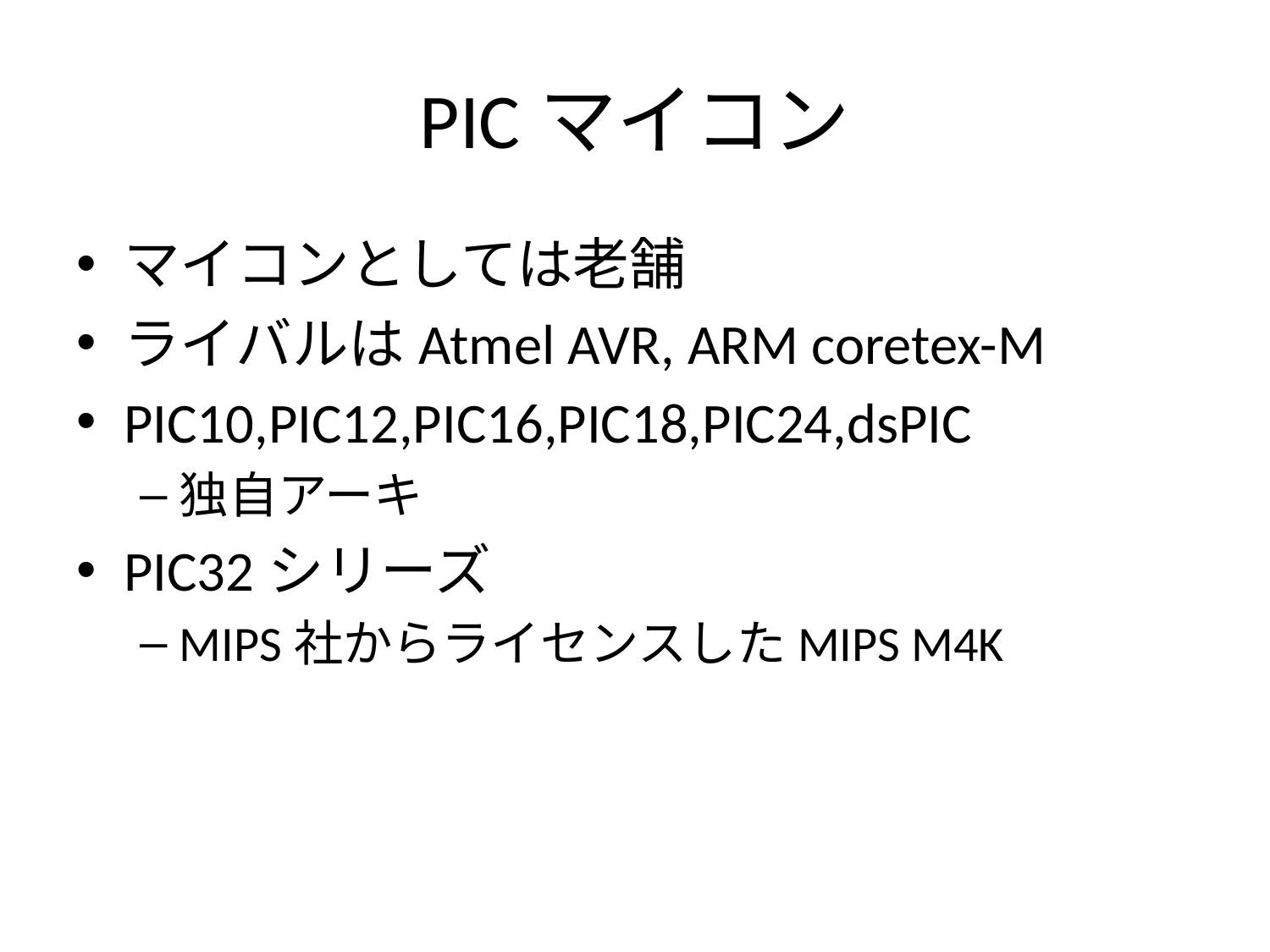

# PICマイコン
マイコンとしては老舗
ライバルはAtmel AVR, ARM coretex-M
PIC10,PIC12,PIC16,PIC18,PIC24,dsPIC
独自アーキ
PIC32シリーズ
MIPS社からライセンスしたMIPS M4K